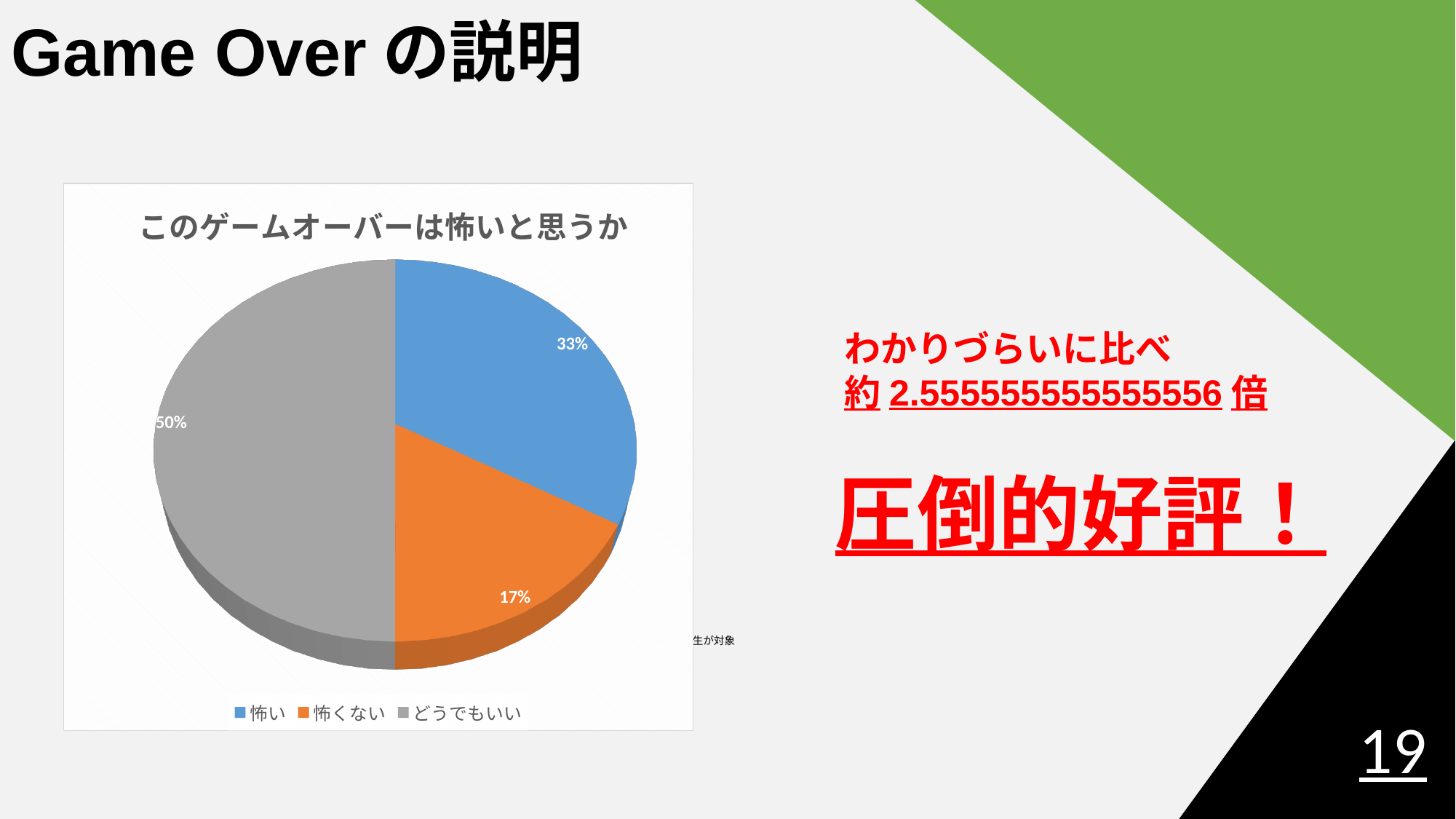

# Game Overの説明

[unsupported chart]

わかりづらいに比べ
約2.555555555555556倍

圧倒的好評！
※21人に調査
  11/30に情報技術科の生徒と先生が対象
19